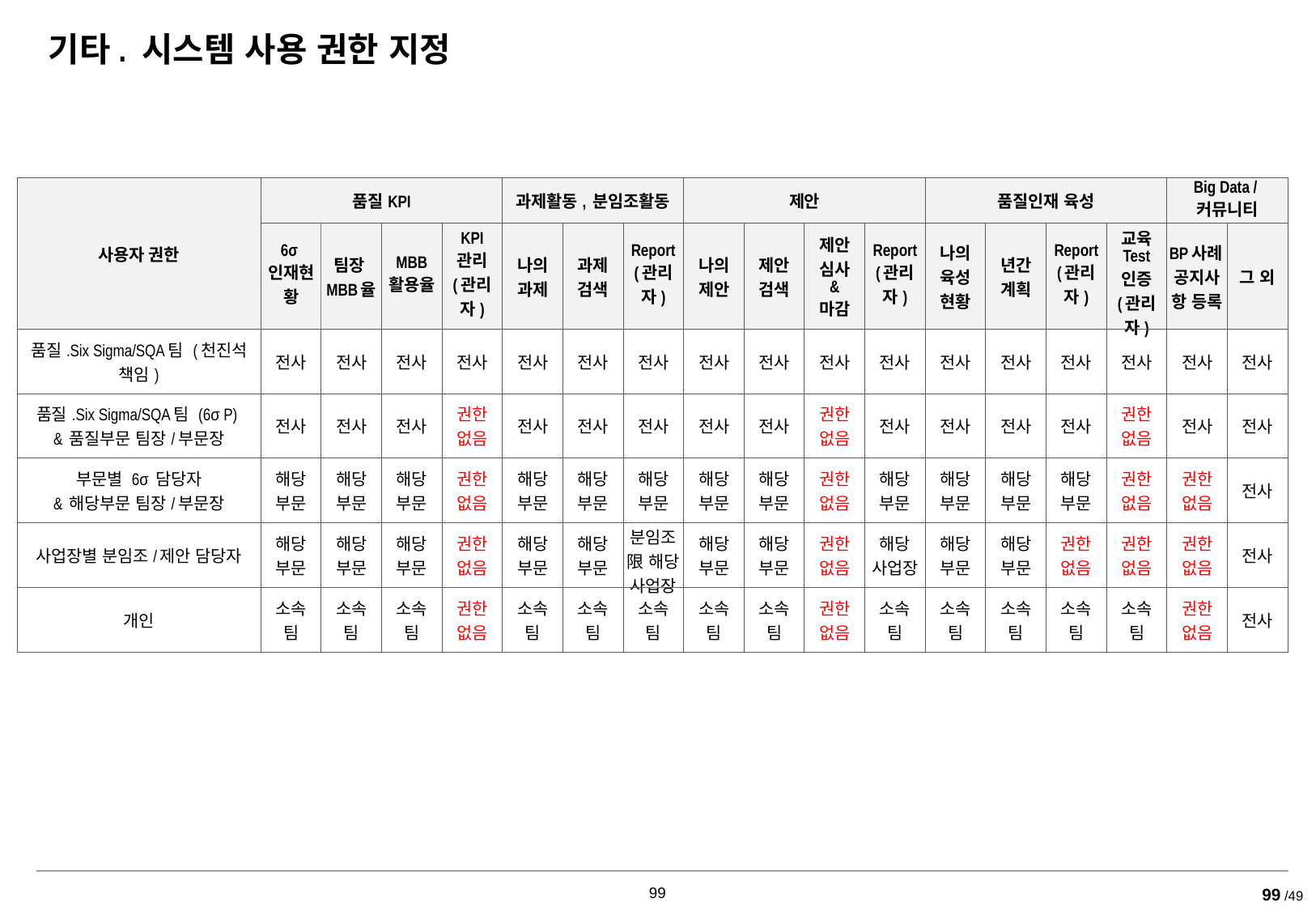

기타. 시스템 사용 권한 지정
| 사용자 권한 | 품질KPI |  |  |  | 과제활동, 분임조활동 |  |  | 제안 |  |  |  | 품질인재 육성 |  |  |  | Big Data / 커뮤니티 |  |
| --- | --- | --- | --- | --- | --- | --- | --- | --- | --- | --- | --- | --- | --- | --- | --- | --- | --- |
|  | 6σ인재현황 | 팀장MBB율 | MBB 활용율 | KPI 관리 (관리자) | 나의 과제 | 과제 검색 | Report (관리자) | 나의 제안 | 제안 검색 | 제안 심사 & 마감 | Report (관리자) | 나의 육성 현황 | 년간 계획 | Report (관리자) | 교육 Test 인증 (관리자) | BP사례, 공지사항 등록 | 그 외 |
| 품질.Six Sigma/SQA팀 (천진석 책임) | 전사 | 전사 | 전사 | 전사 | 전사 | 전사 | 전사 | 전사 | 전사 | 전사 | 전사 | 전사 | 전사 | 전사 | 전사 | 전사 | 전사 |
| 품질.Six Sigma/SQA팀 (6σ P) & 품질부문 팀장/부문장 | 전사 | 전사 | 전사 | 권한 없음 | 전사 | 전사 | 전사 | 전사 | 전사 | 권한 없음 | 전사 | 전사 | 전사 | 전사 | 권한 없음 | 전사 | 전사 |
| 부문별 6σ 담당자 & 해당부문 팀장/부문장 | 해당 부문 | 해당 부문 | 해당 부문 | 권한 없음 | 해당 부문 | 해당 부문 | 해당 부문 | 해당 부문 | 해당 부문 | 권한 없음 | 해당 부문 | 해당 부문 | 해당 부문 | 해당 부문 | 권한 없음 | 권한 없음 | 전사 |
| 사업장별 분임조/제안 담당자 | 해당 부문 | 해당 부문 | 해당 부문 | 권한 없음 | 해당 부문 | 해당 부문 | 분임조限 해당 사업장 | 해당 부문 | 해당 부문 | 권한 없음 | 해당 사업장 | 해당 부문 | 해당 부문 | 권한 없음 | 권한 없음 | 권한 없음 | 전사 |
| 개인 | 소속 팀 | 소속 팀 | 소속 팀 | 권한 없음 | 소속 팀 | 소속 팀 | 소속 팀 | 소속 팀 | 소속 팀 | 권한 없음 | 소속 팀 | 소속 팀 | 소속 팀 | 소속 팀 | 소속 팀 | 권한 없음 | 전사 |
99 /49